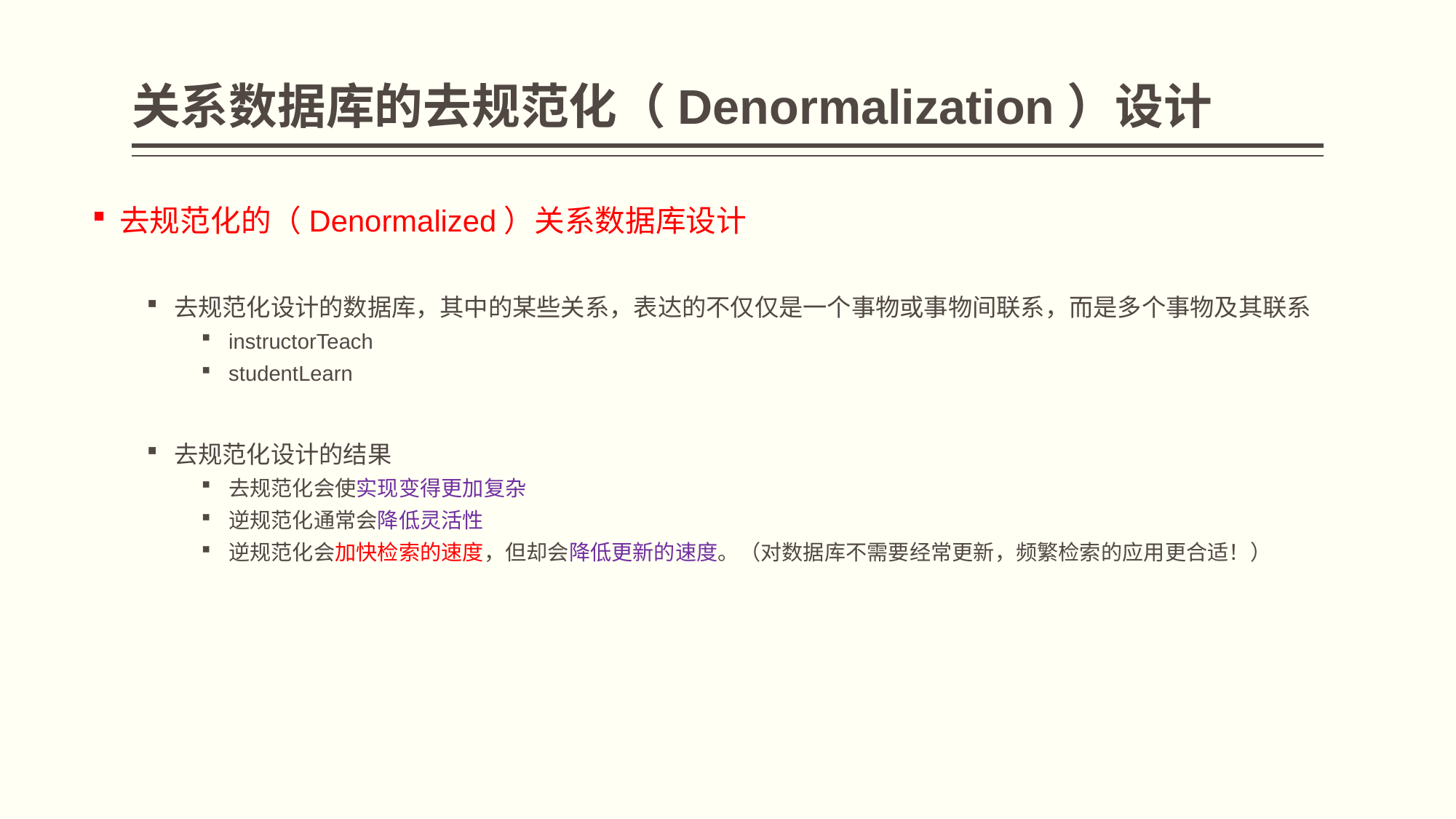

# 关系数据库的去规范化（Denormalization）设计
去规范化的（Denormalized）关系数据库设计

去规范化设计的数据库，其中的某些关系，表达的不仅仅是一个事物或事物间联系，而是多个事物及其联系
instructorTeach
studentLearn

去规范化设计的结果
去规范化会使实现变得更加复杂
逆规范化通常会降低灵活性
逆规范化会加快检索的速度，但却会降低更新的速度。（对数据库不需要经常更新，频繁检索的应用更合适！）